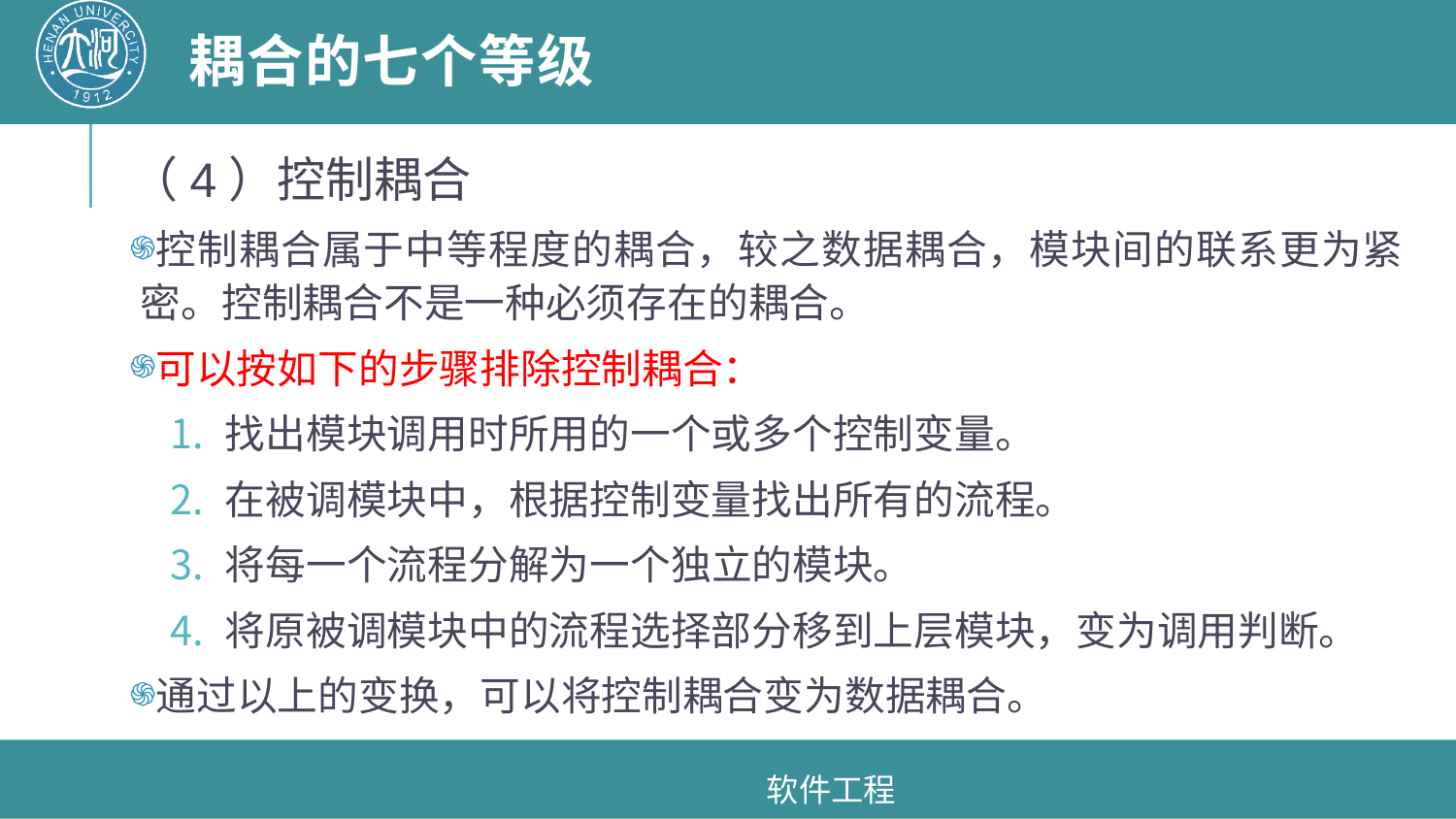

# 耦合的七个等级
（4）控制耦合
控制耦合属于中等程度的耦合，较之数据耦合，模块间的联系更为紧密。控制耦合不是一种必须存在的耦合。
可以按如下的步骤排除控制耦合：
找出模块调用时所用的一个或多个控制变量。
在被调模块中，根据控制变量找出所有的流程。
将每一个流程分解为一个独立的模块。
将原被调模块中的流程选择部分移到上层模块，变为调用判断。
通过以上的变换，可以将控制耦合变为数据耦合。

软件工程
156